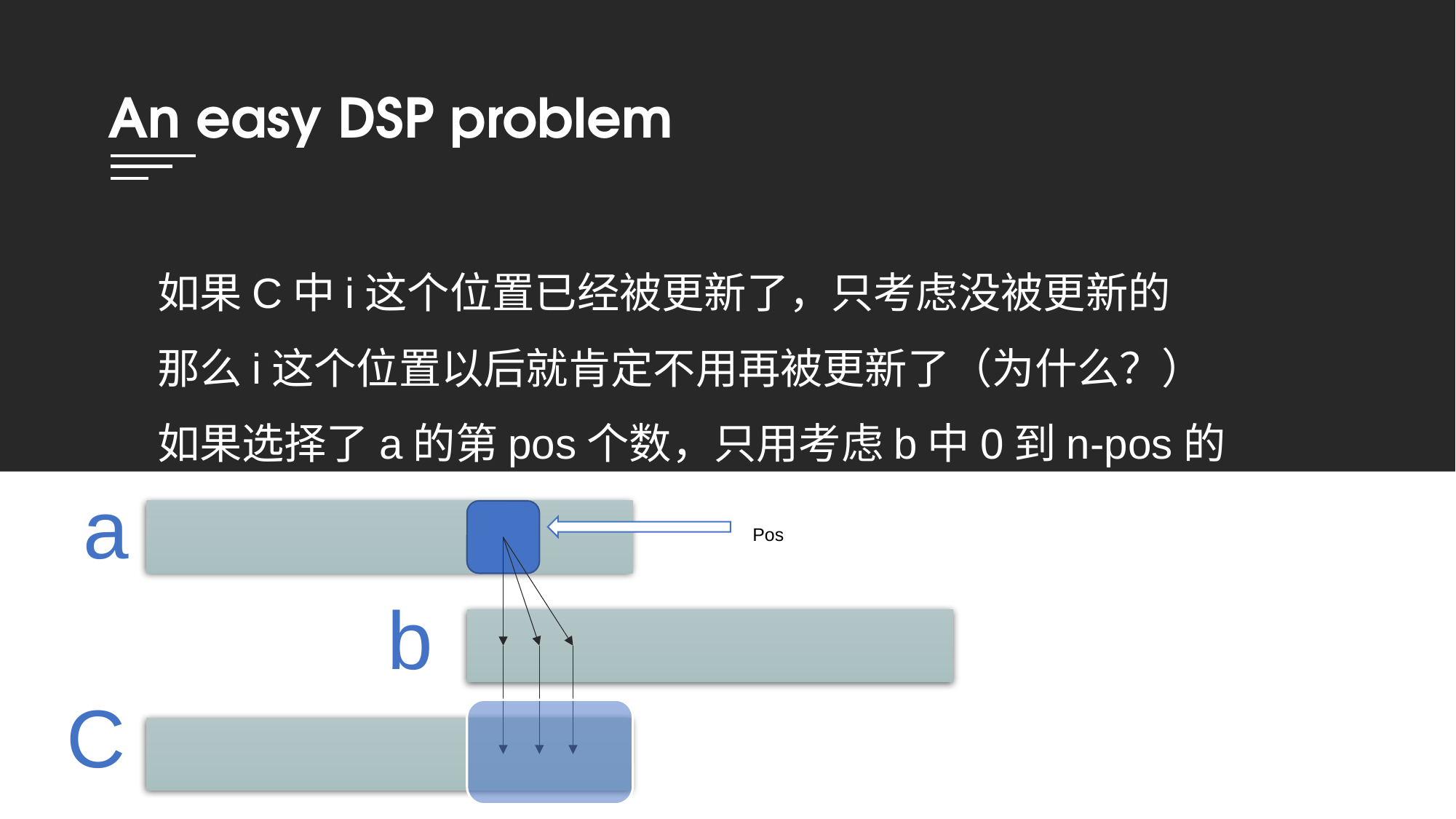

An easy DSP problem
如果C中i这个位置已经被更新了，只考虑没被更新的
那么i这个位置以后就肯定不用再被更新了（为什么？）
如果选择了a的第pos个数，只用考虑b中0到n-pos的位置：
a

Pos

b

C